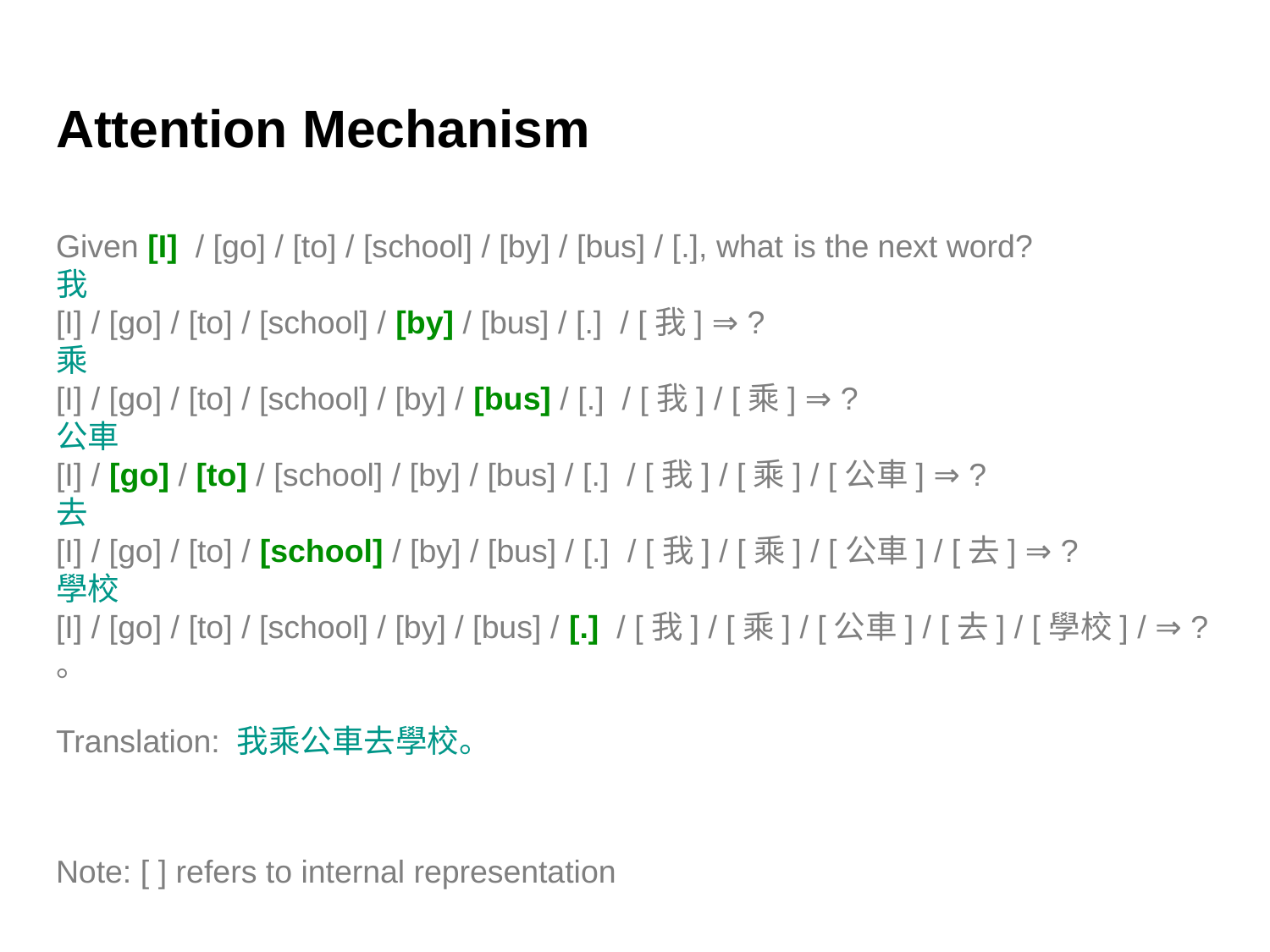

# Attention Mechanism
Given [I]  / [go] / [to] / [school] / [by] / [bus] / [.], what is the next word?
我
[I] / [go] / [to] / [school] / [by] / [bus] / [.]  / [我] ⇒ ?
乘
[I] / [go] / [to] / [school] / [by] / [bus] / [.]  / [我] / [乘] ⇒ ?
公車
[I] / [go] / [to] / [school] / [by] / [bus] / [.]  / [我] / [乘] / [公車] ⇒ ?
去
[I] / [go] / [to] / [school] / [by] / [bus] / [.]  / [我] / [乘] / [公車] / [去] ⇒ ?
學校
[I] / [go] / [to] / [school] / [by] / [bus] / [.]  / [我] / [乘] / [公車] / [去] / [學校] / ⇒ ?
。

Translation: 我乘公車去學校。

Note: [ ] refers to internal representation